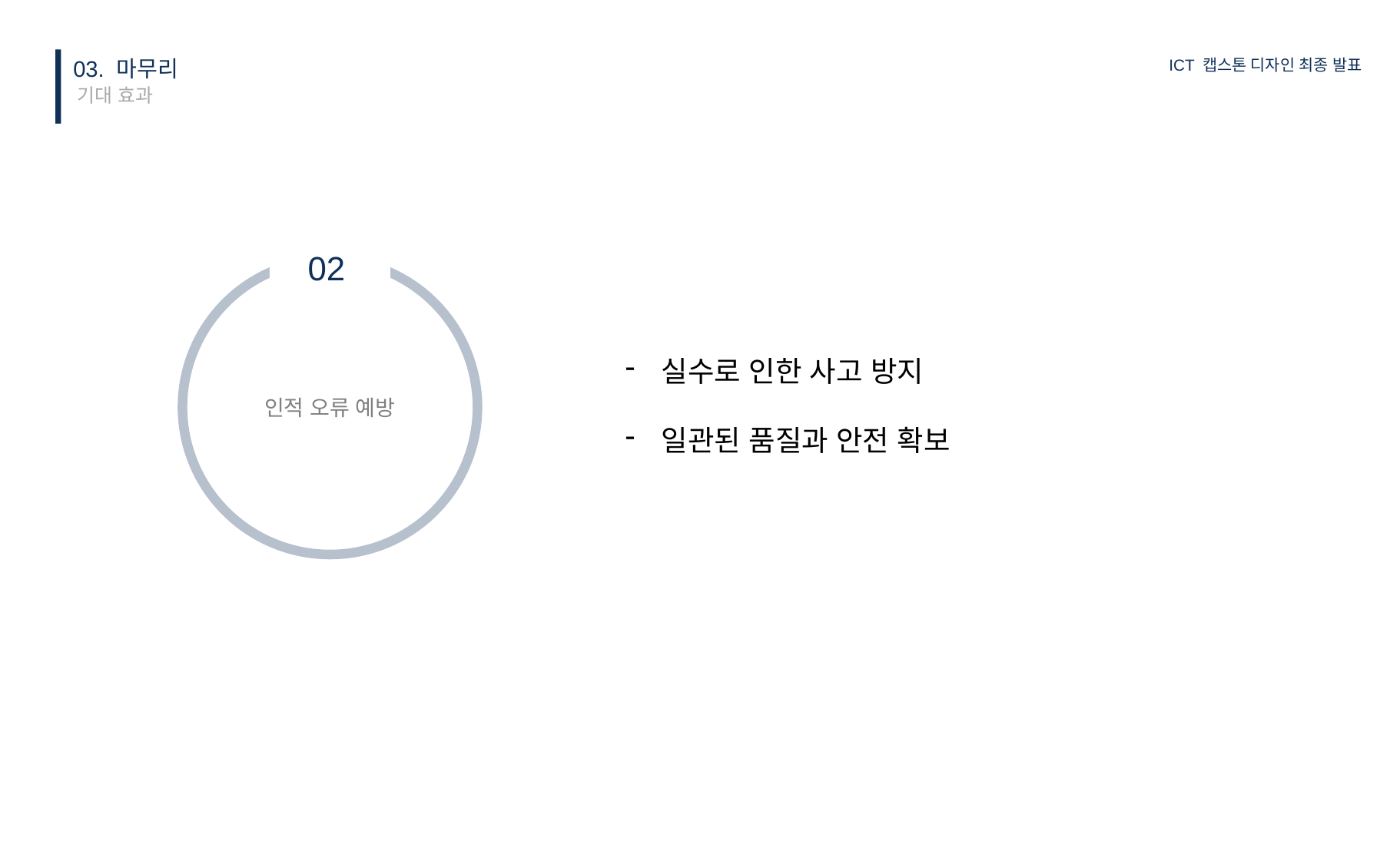

03. 마무리
ICT 캡스톤 디자인 최종 발표
기대 효과

02

실수로 인한 사고 방지

일관된 품질과 안전 확보
인적 오류 예방